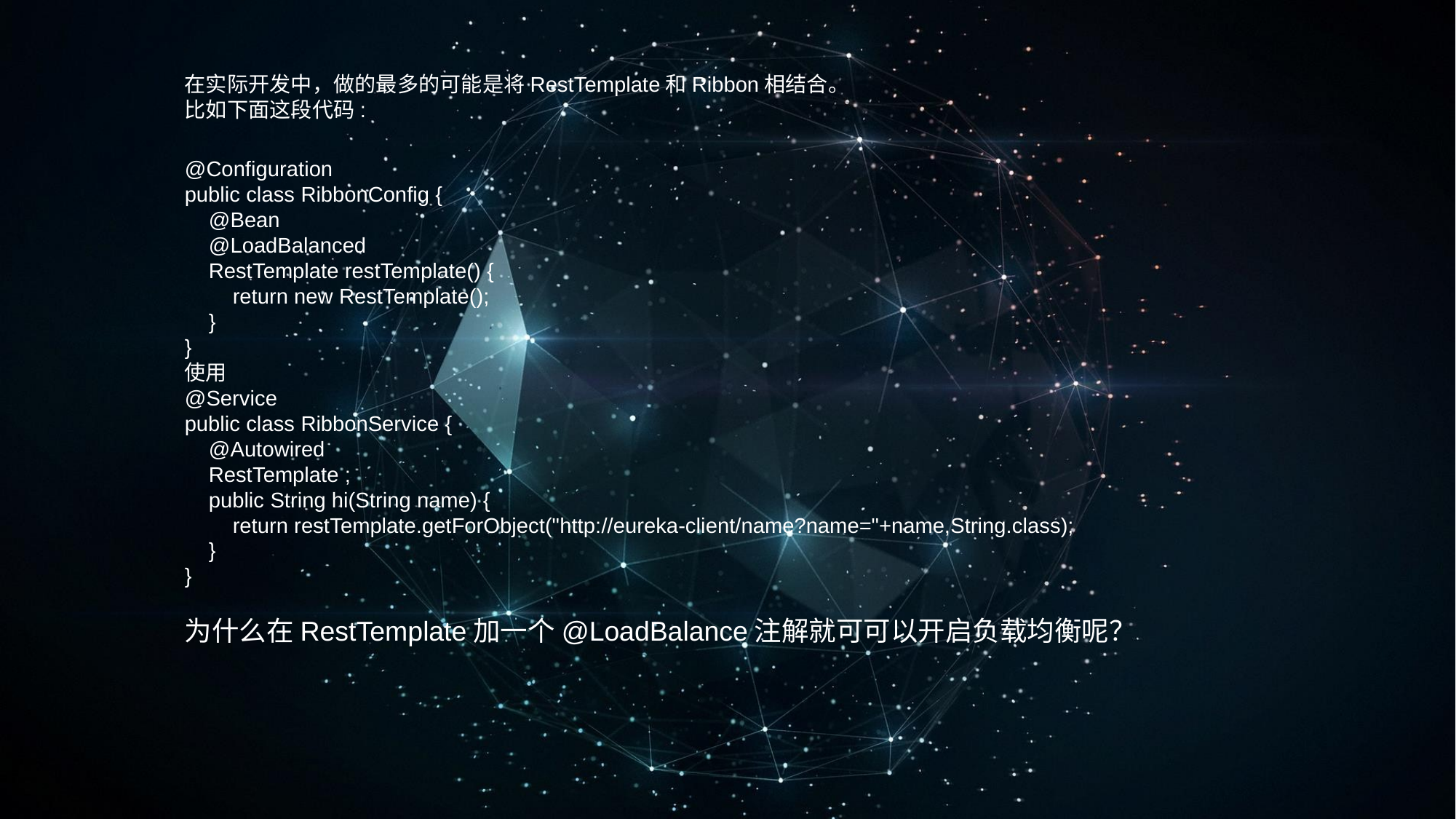

在实际开发中，做的最多的可能是将RestTemplate和Ribbon相结合。
比如下面这段代码:
@Configuration
public class RibbonConfig {
    @Bean
    @LoadBalanced
    RestTemplate restTemplate() {
        return new RestTemplate();
    }
}
使用
@Service
public class RibbonService {
    @Autowired
    RestTemplate ;
    public String hi(String name) {
        return restTemplate.getForObject("http://eureka-client/name?name="+name,String.class);
    }
}

为什么在RestTemplate加一个@LoadBalance注解就可可以开启负载均衡呢？